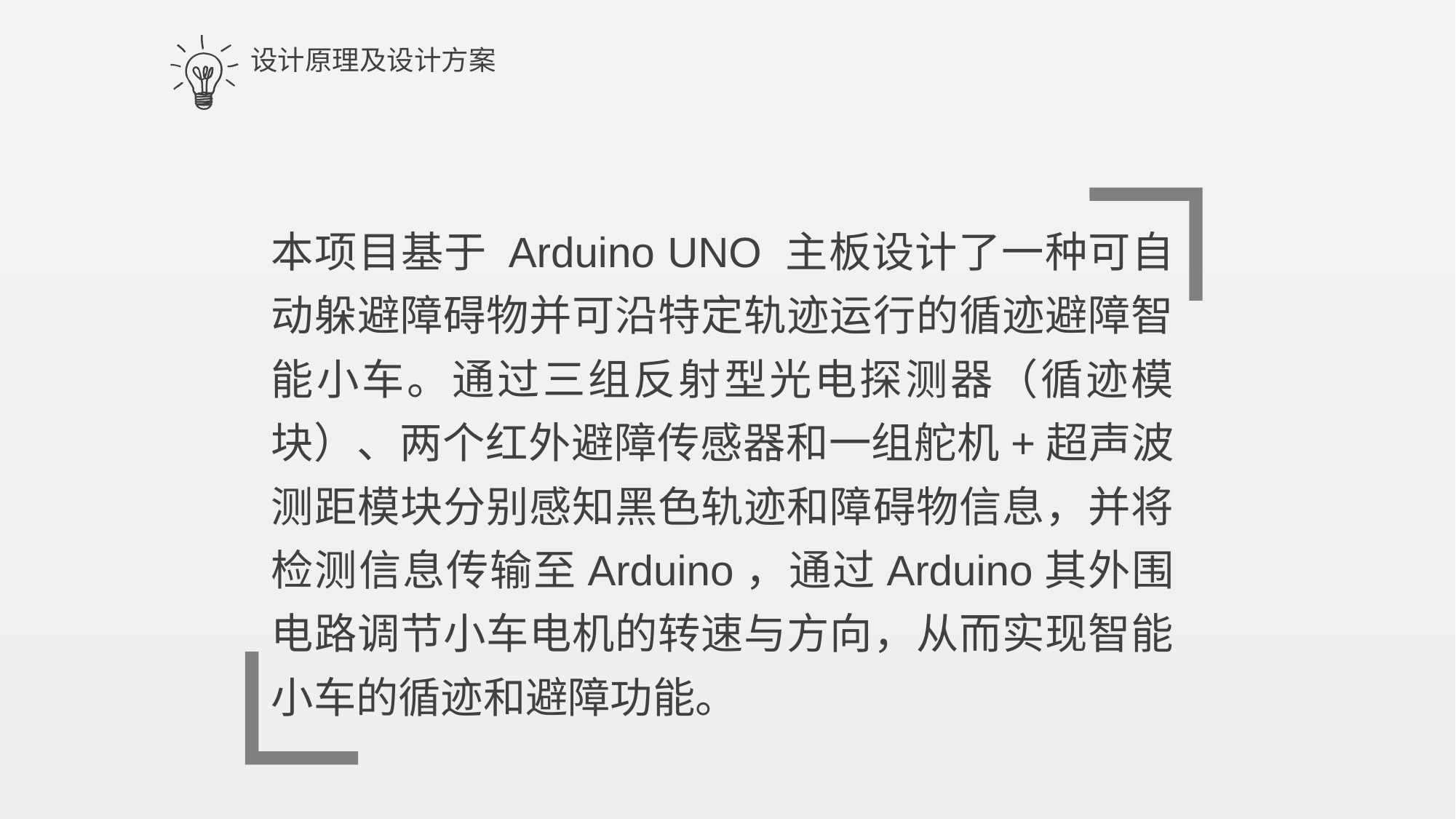

设计原理及设计方案

本项目基于 Arduino UNO 主板设计了一种可自动躲避障碍物并可沿特定轨迹运行的循迹避障智能小车。通过三组反射型光电探测器（循迹模块）、两个红外避障传感器和一组舵机+超声波测距模块分别感知黑色轨迹和障碍物信息，并将检测信息传输至Arduino，通过Arduino其外围电路调节小车电机的转速与方向，从而实现智能小车的循迹和避障功能。